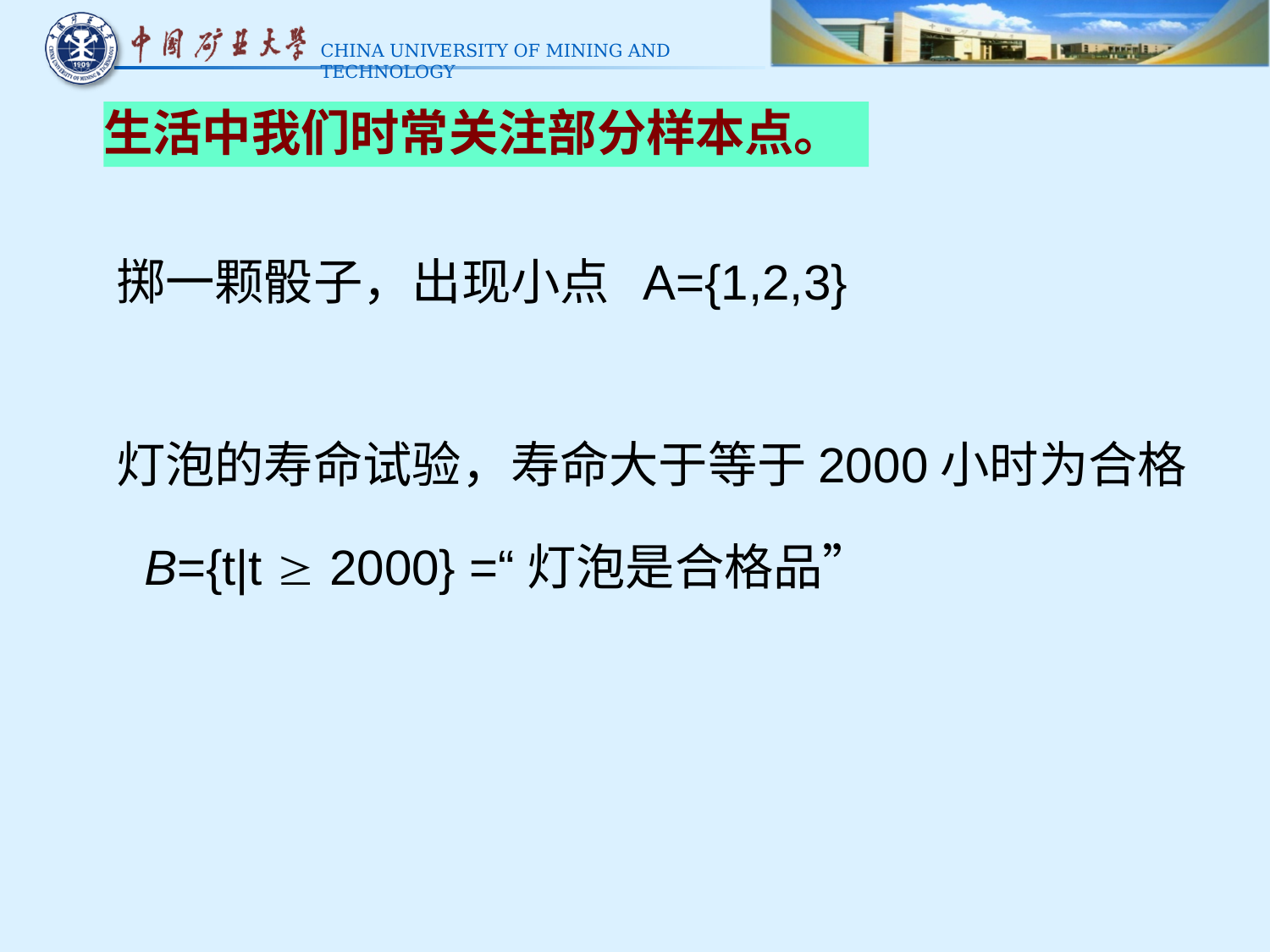

生活中我们时常关注部分样本点。
掷一颗骰子，出现小点  A={1,2,3}
灯泡的寿命试验，寿命大于等于2000小时为合格
 B={t|t ≥ 2000} =“灯泡是合格品”